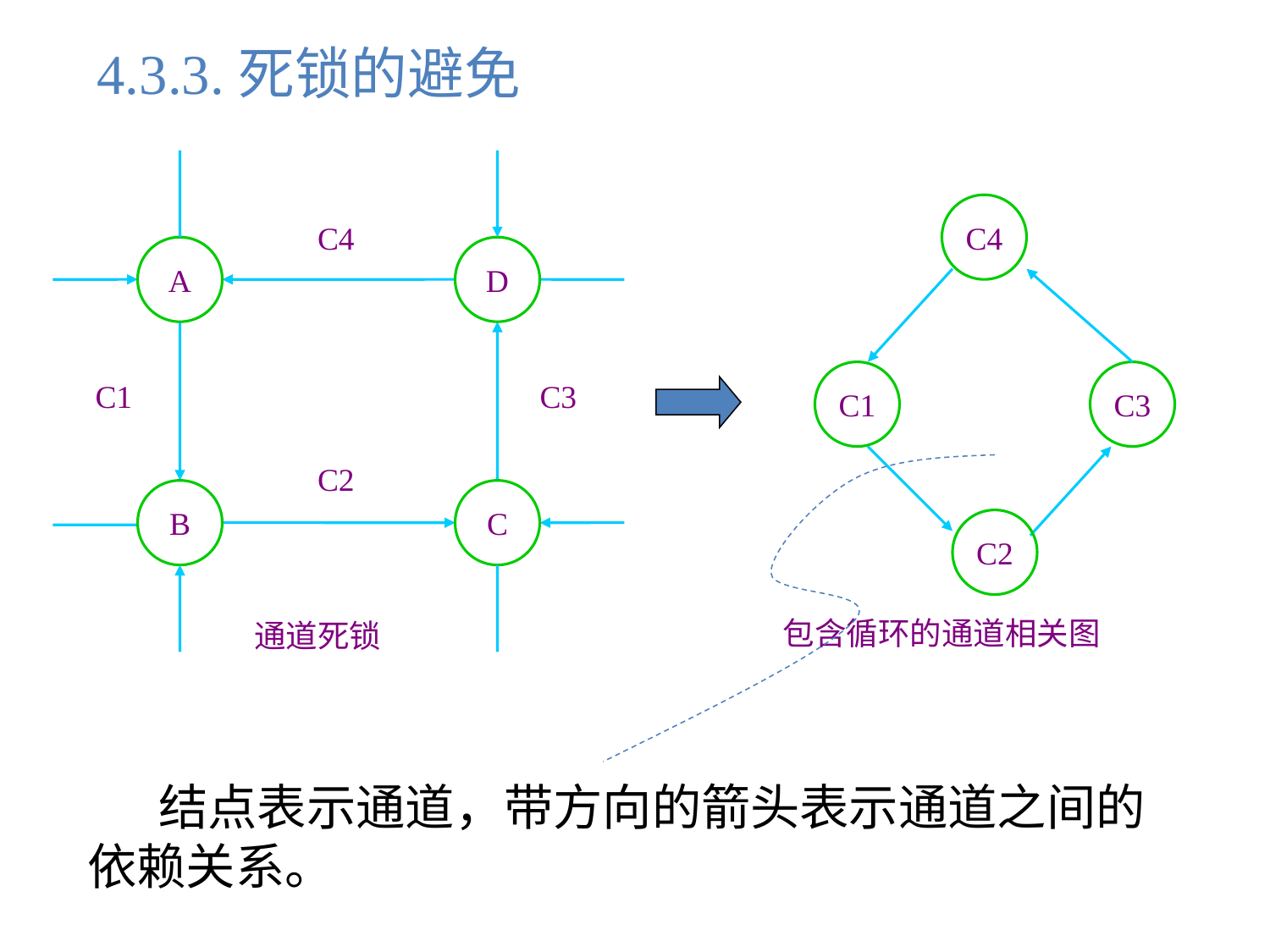

4.3.3.死锁的避免

C4
C4
A
D

C1
C3
C1
C3

C2
B
C
C2

包含循环的通道相关图
通道死锁
	结点表示通道，带方向的箭头表示通道之间的
    依赖关系。